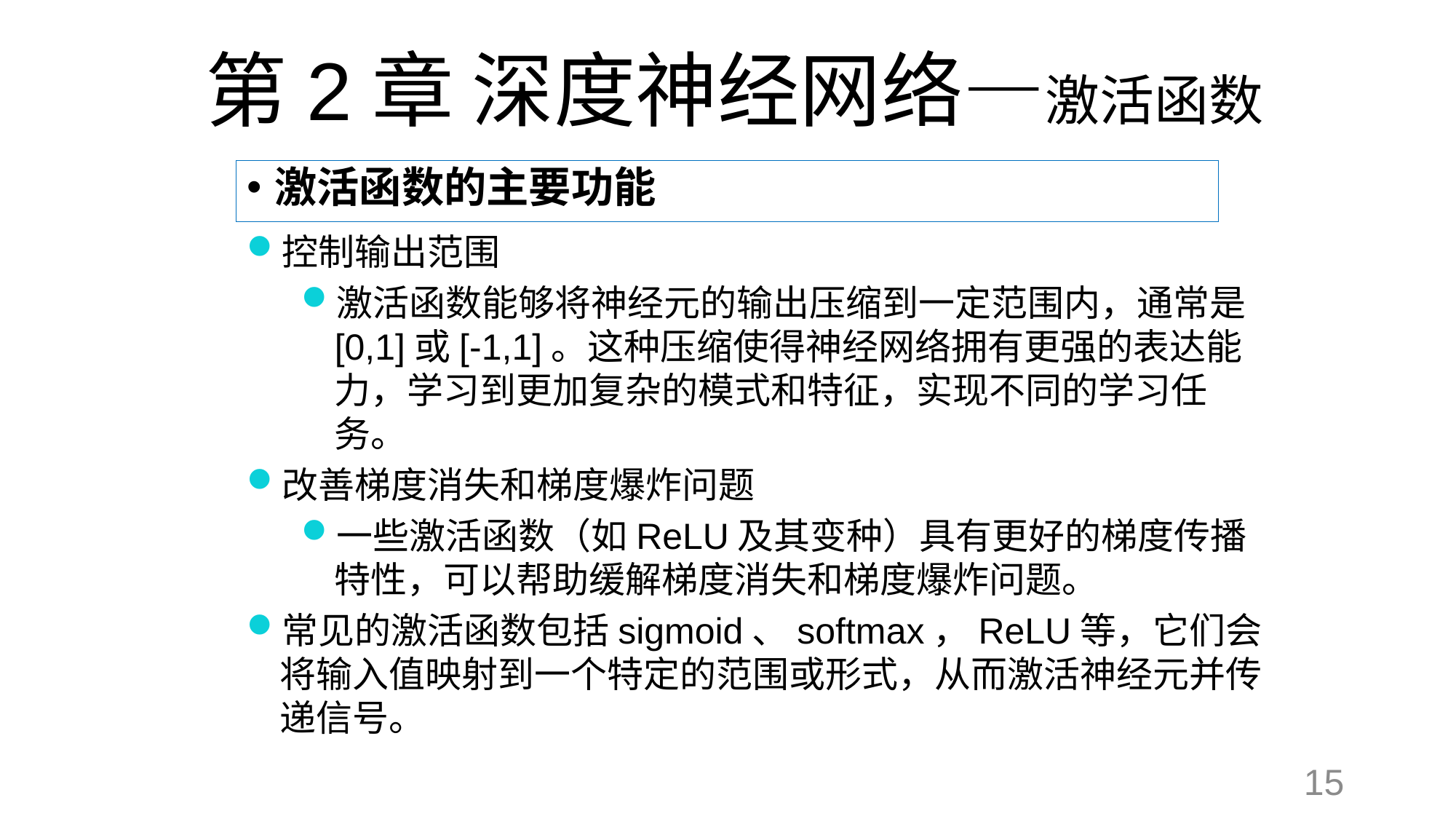

# 第2章 深度神经网络—激活函数
激活函数的主要功能

控制输出范围
激活函数能够将神经元的输出压缩到一定范围内，通常是[0,1]或[-1,1]。这种压缩使得神经网络拥有更强的表达能力，学习到更加复杂的模式和特征，实现不同的学习任务。
改善梯度消失和梯度爆炸问题
一些激活函数（如ReLU及其变种）具有更好的梯度传播特性，可以帮助缓解梯度消失和梯度爆炸问题。
常见的激活函数包括sigmoid、softmax，ReLU等，它们会将输入值映射到一个特定的范围或形式，从而激活神经元并传递信号。

15